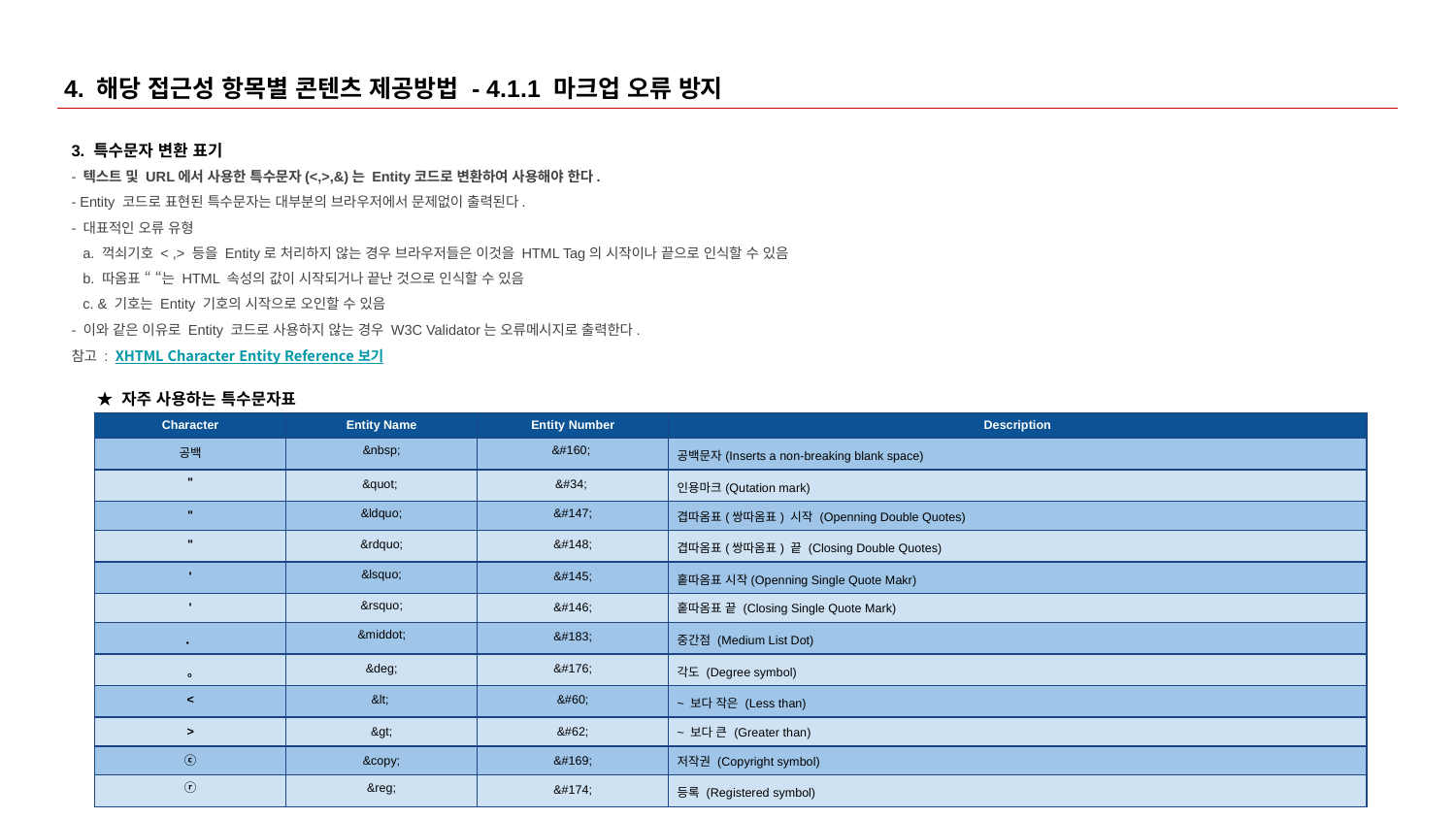

# 4. 해당 접근성 항목별 콘텐츠 제공방법 - 4.1.1 마크업 오류 방지
3. 특수문자 변환 표기
- 텍스트 및 URL에서 사용한 특수문자(<,>,&)는 Entity코드로 변환하여 사용해야 한다.
- Entity 코드로 표현된 특수문자는 대부분의 브라우저에서 문제없이 출력된다.
- 대표적인 오류 유형
   a. 꺽쇠기호 < ,> 등을 Entity로 처리하지 않는 경우 브라우저들은 이것을 HTML Tag의 시작이나 끝으로 인식할 수 있음
   b. 따옴표 “ “는 HTML 속성의 값이 시작되거나 끝난 것으로 인식할 수 있음
   c. & 기호는 Entity 기호의 시작으로 오인할 수 있음
- 이와 같은 이유로 Entity 코드로 사용하지 않는 경우 W3C Validator는 오류메시지로 출력한다.
참고 : XHTML Character Entity Reference 보기
★ 자주 사용하는 특수문자표
| Character | Entity Name | Entity Number | Description |
| --- | --- | --- | --- |
| 공백 | &nbsp; | &#160; | 공백문자(Inserts a non-breaking blank space) |
| " | &quot; | &#34; | 인용마크(Qutation mark) |
| " | &ldquo; | &#147; | 겹따옴표(쌍따옴표) 시작 (Openning Double Quotes) |
| " | &rdquo; | &#148; | 겹따옴표(쌍따옴표) 끝 (Closing Double Quotes) |
| ' | &lsquo; | &#145; | 홑따옴표 시작(Openning Single Quote Makr) |
| ' | &rsquo; | &#146; | 홑따옴표 끝 (Closing Single Quote Mark) |
| ． | &middot; | &#183; | 중간점 (Medium List Dot) |
| 。 | &deg; | &#176; | 각도 (Degree symbol) |
| < | &lt; | &#60; | ~ 보다 작은 (Less than) |
| > | &gt; | &#62; | ~ 보다 큰 (Greater than) |
| ⓒ | &copy; | &#169; | 저작권 (Copyright symbol) |
| ⓡ | &reg; | &#174; | 등록 (Registered symbol) |